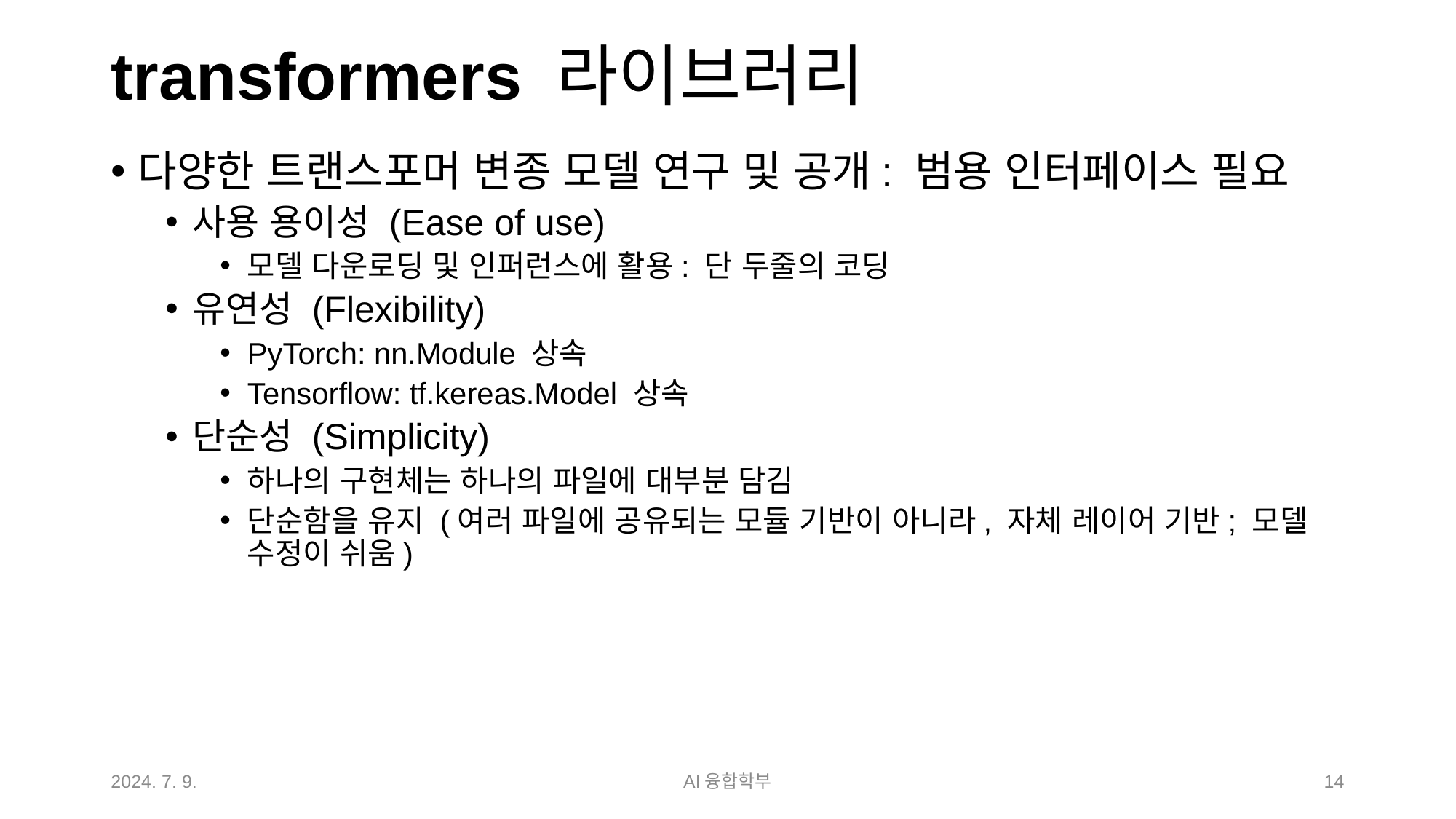

# transformers 라이브러리
다양한 트랜스포머 변종 모델 연구 및 공개: 범용 인터페이스 필요
사용 용이성 (Ease of use)
모델 다운로딩 및 인퍼런스에 활용: 단 두줄의 코딩
유연성 (Flexibility)
PyTorch: nn.Module 상속
Tensorflow: tf.kereas.Model 상속
단순성 (Simplicity)
하나의 구현체는 하나의 파일에 대부분 담김
단순함을 유지 (여러 파일에 공유되는 모듈 기반이 아니라, 자체 레이어 기반; 모델 수정이 쉬움)

2024. 7. 9.
AI융합학부
14